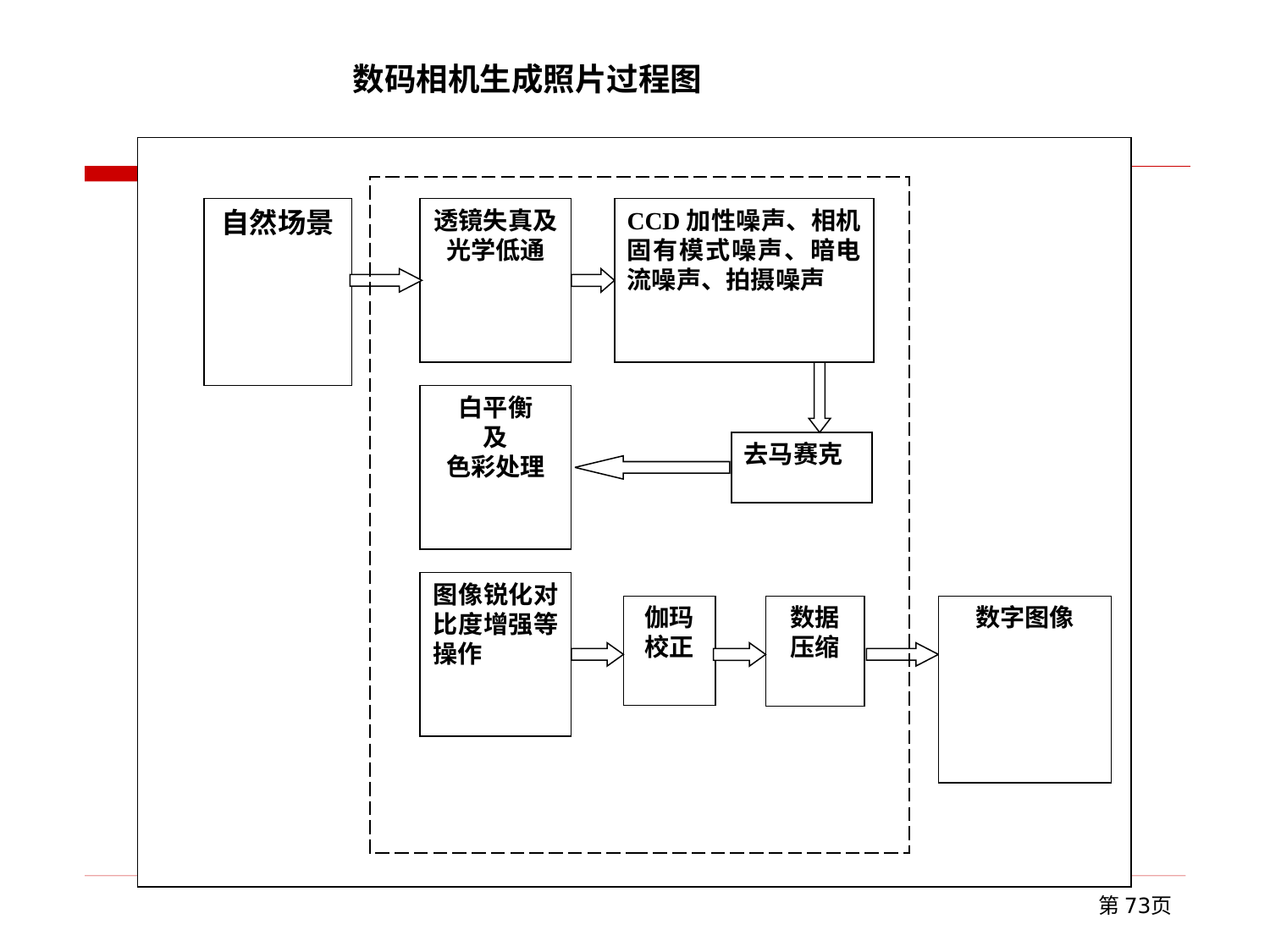

数码相机生成照片过程图

自然场景

透镜失真及
光学低通
CCD加性噪声、相机固有模式噪声、暗电流噪声、拍摄噪声

白平衡
及
色彩处理
去马赛克

图像锐化对比度增强等操作
伽玛
校正
数据
压缩
数字图像

73